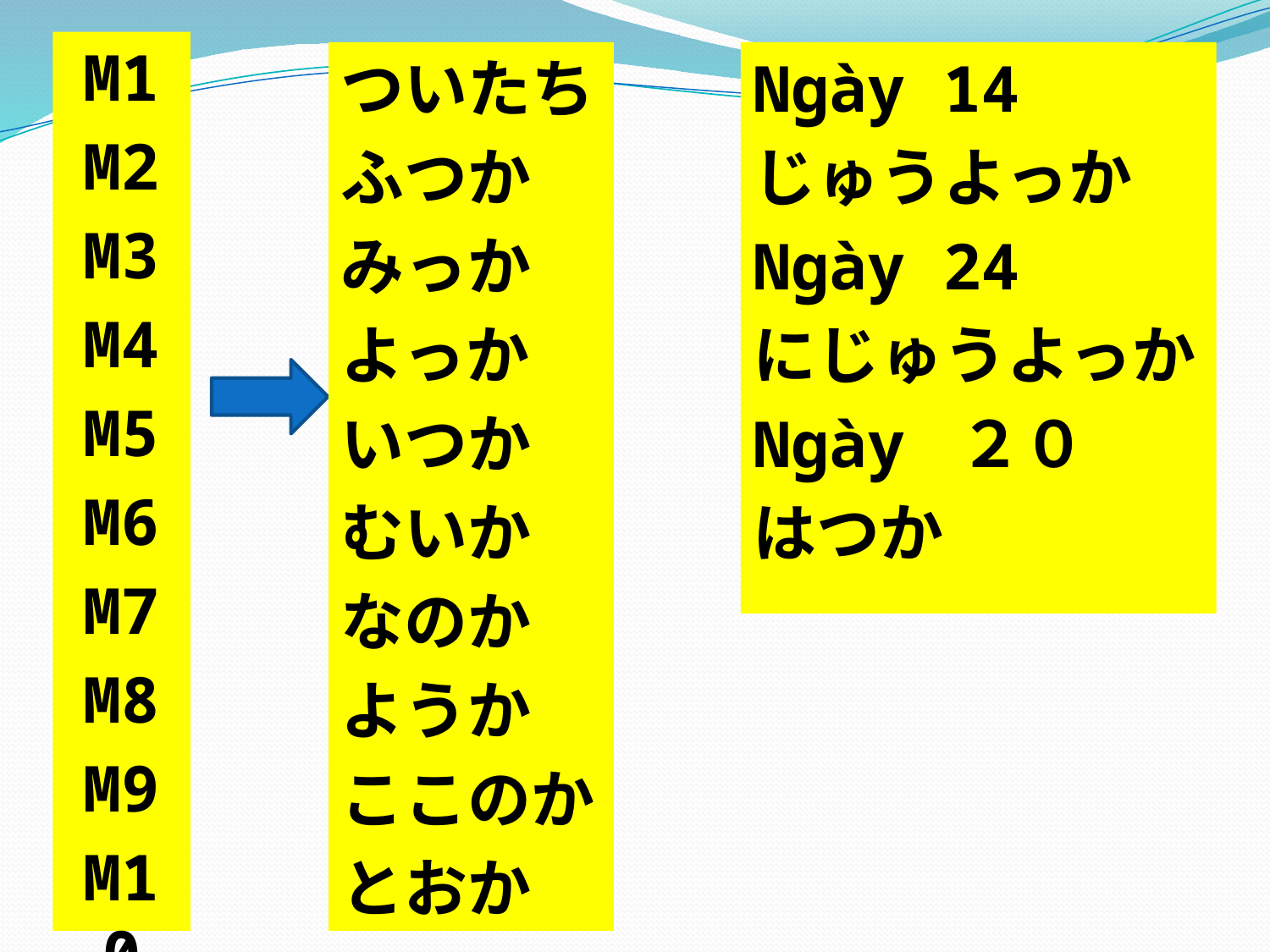

M1
M2
M3
M4
M5
M6
M7
M8
M9
M10
ついたち
ふつか
みっか
よっか
いつか
むいか
なのか
ようか
ここのか
とおか
Ngày 14
じゅうよっか
Ngày 24
にじゅうよっか
Ngày ２０
はつか